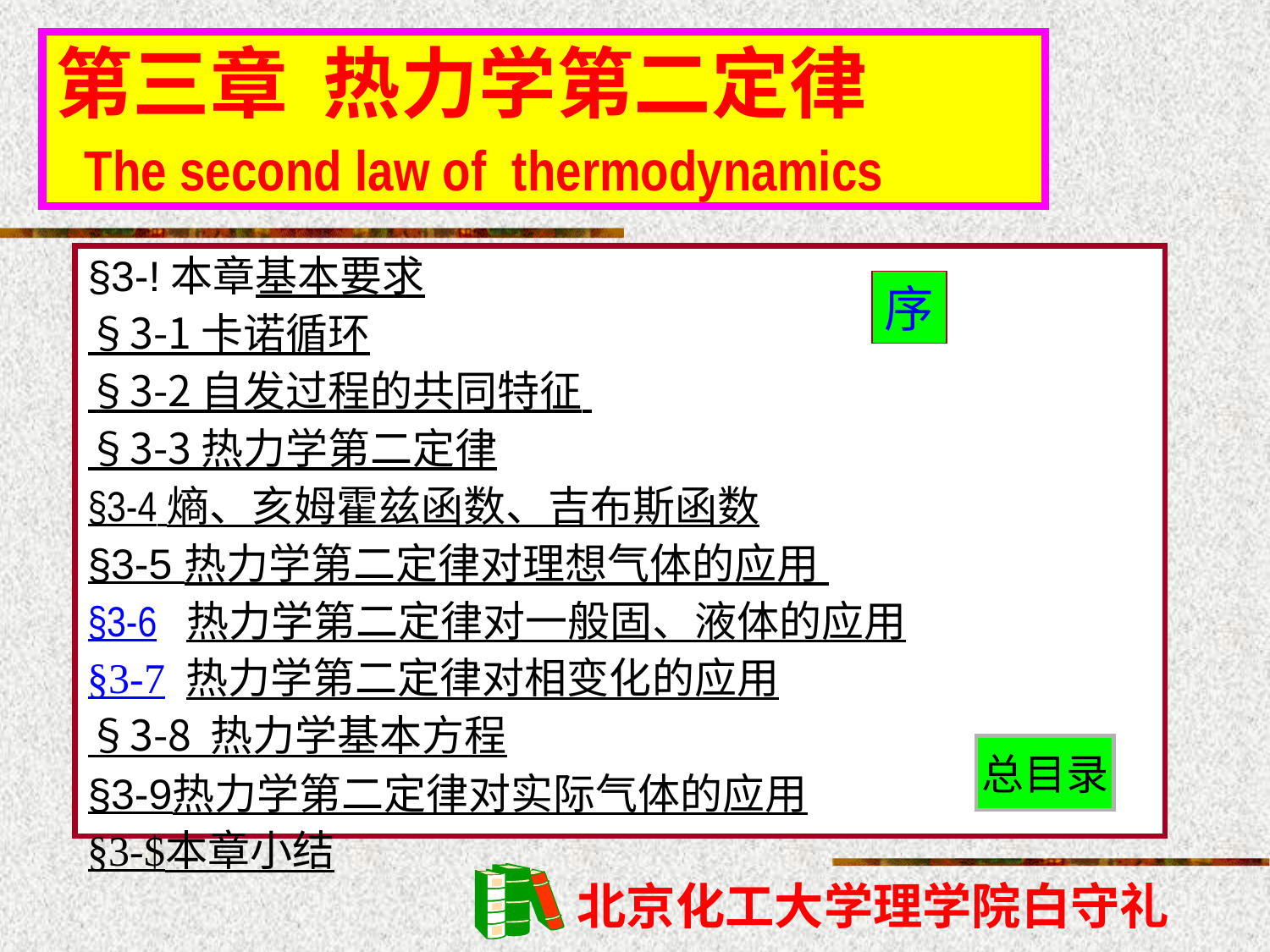

# 第三章  热力学第二定律 The second law of  thermodynamics
§3-!本章基本要求
§3-1 卡诺循环
§3-2 自发过程的共同特征
§3-3 热力学第二定律
§3-4 熵、亥姆霍兹函数、吉布斯函数
§3-5 热力学第二定律对理想气体的应用
§3-6  热力学第二定律对一般固、液体的应用
§3-7 热力学第二定律对相变化的应用
§3-8  热力学基本方程
§3-9热力学第二定律对实际气体的应用
§3-$本章小结
序
总目录